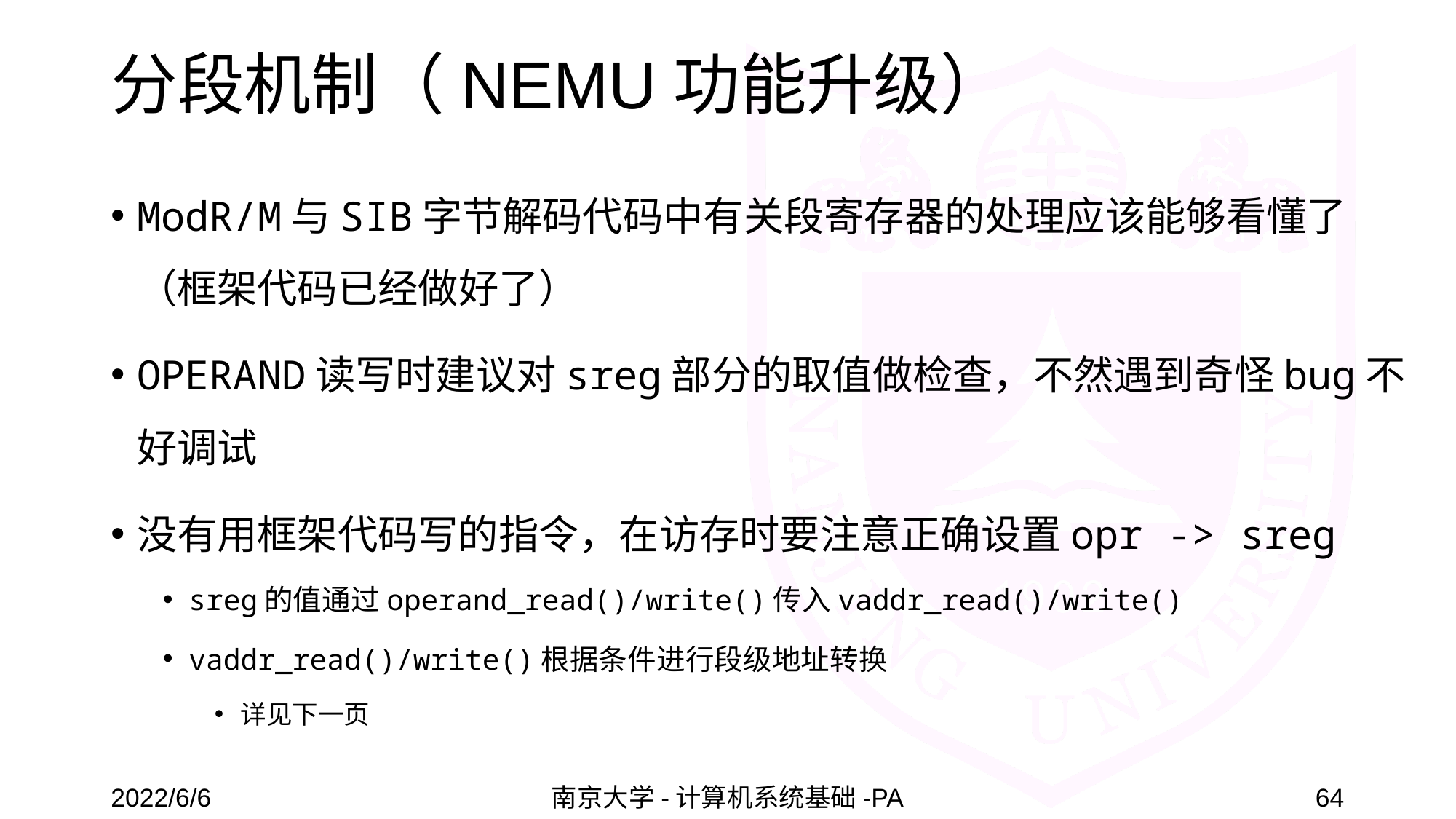

# 分段机制（NEMU功能升级）
ModR/M与SIB字节解码代码中有关段寄存器的处理应该能够看懂了（框架代码已经做好了）
OPERAND读写时建议对sreg部分的取值做检查，不然遇到奇怪bug不好调试
没有用框架代码写的指令，在访存时要注意正确设置opr -> sreg
sreg的值通过operand_read()/write()传入vaddr_read()/write()
vaddr_read()/write()根据条件进行段级地址转换
详见下一页
2022/6/6
南京大学-计算机系统基础-PA
64